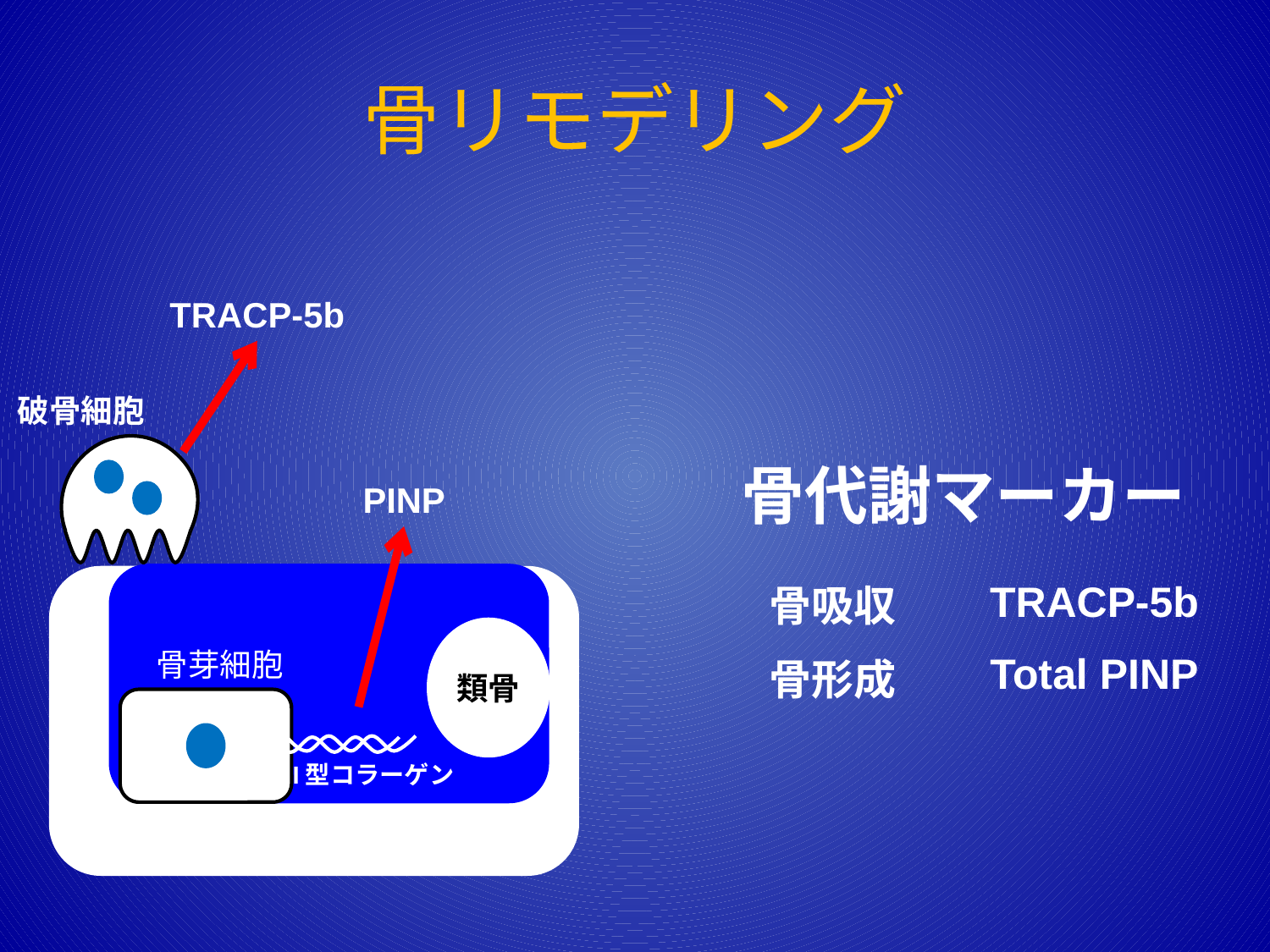

# 骨リモデリング
TRACP-5b
破骨細胞
| 骨代謝マーカー |  |
| --- | --- |
| 骨吸収 | TRACP-5b |
| 骨形成 | Total PINP |

PINP

骨芽細胞
類骨

I型コラーゲン